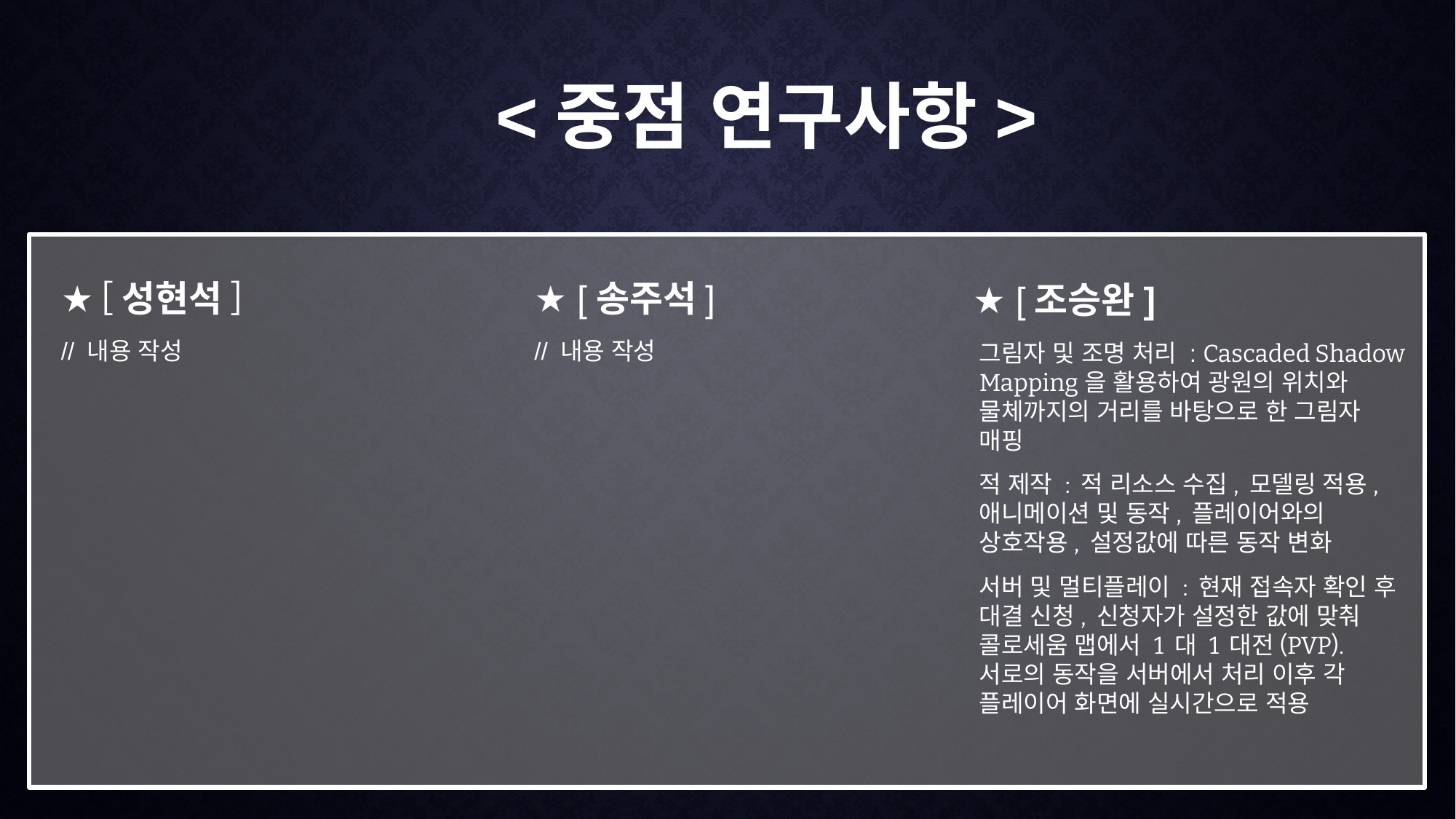

<중점 연구사항>
★ [성현석]
★ [송주석]
★ [조승완]
// 내용 작성
// 내용 작성
그림자 및 조명 처리 : Cascaded Shadow Mapping을 활용하여 광원의 위치와 물체까지의 거리를 바탕으로 한 그림자 매핑
적 제작 : 적 리소스 수집, 모델링 적용, 애니메이션 및 동작, 플레이어와의 상호작용, 설정값에 따른 동작 변화
서버 및 멀티플레이 : 현재 접속자 확인 후 대결 신청, 신청자가 설정한 값에 맞춰 콜로세움 맵에서 1 대 1 대전(PVP). 서로의 동작을 서버에서 처리 이후 각 플레이어 화면에 실시간으로 적용